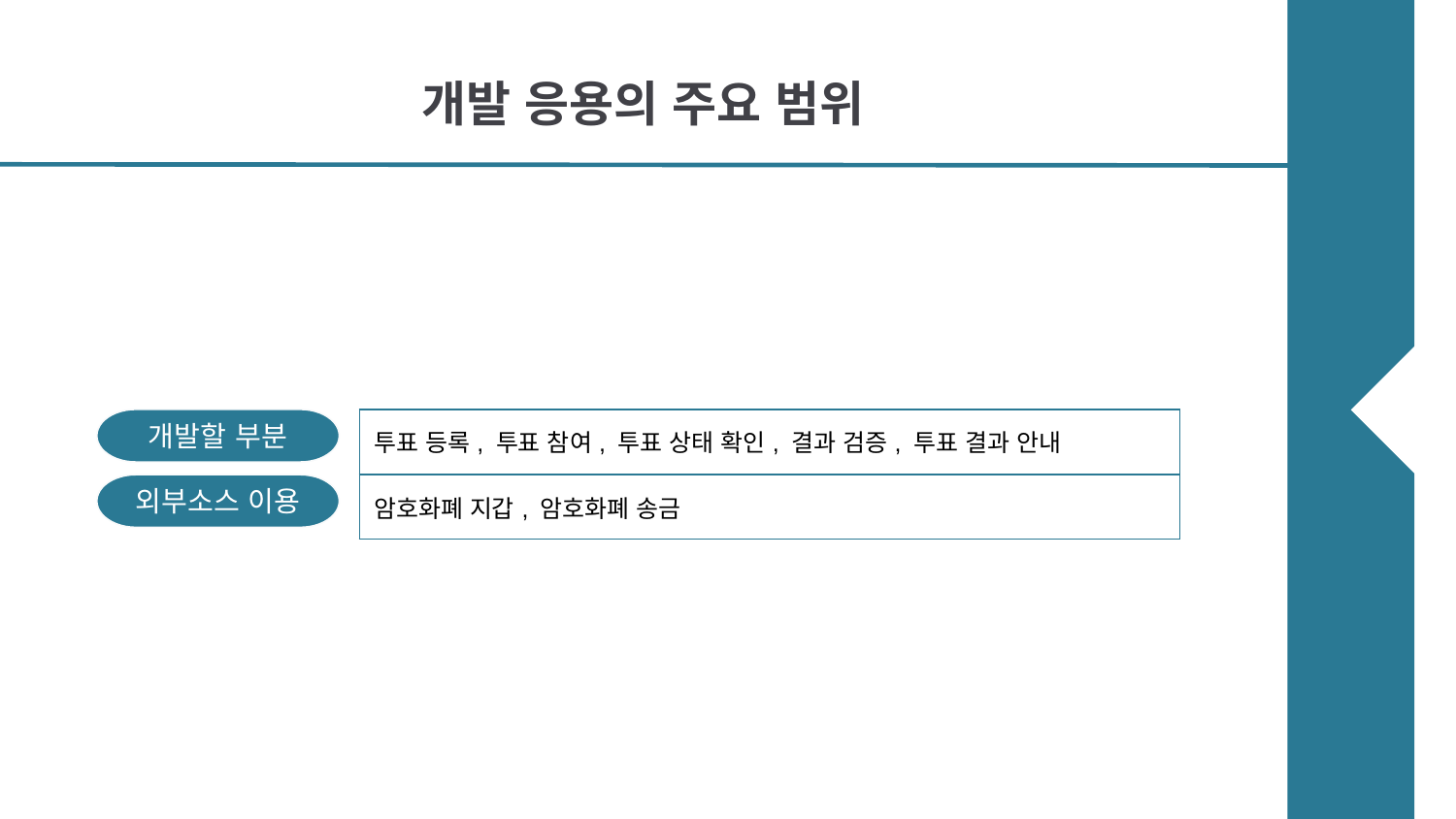

# 개발 응용의 주요 범위
개발할 부분
| 투표 등록, 투표 참여, 투표 상태 확인, 결과 검증, 투표 결과 안내 |
| --- |
| 암호화폐 지갑, 암호화폐 송금 |
외부소스 이용